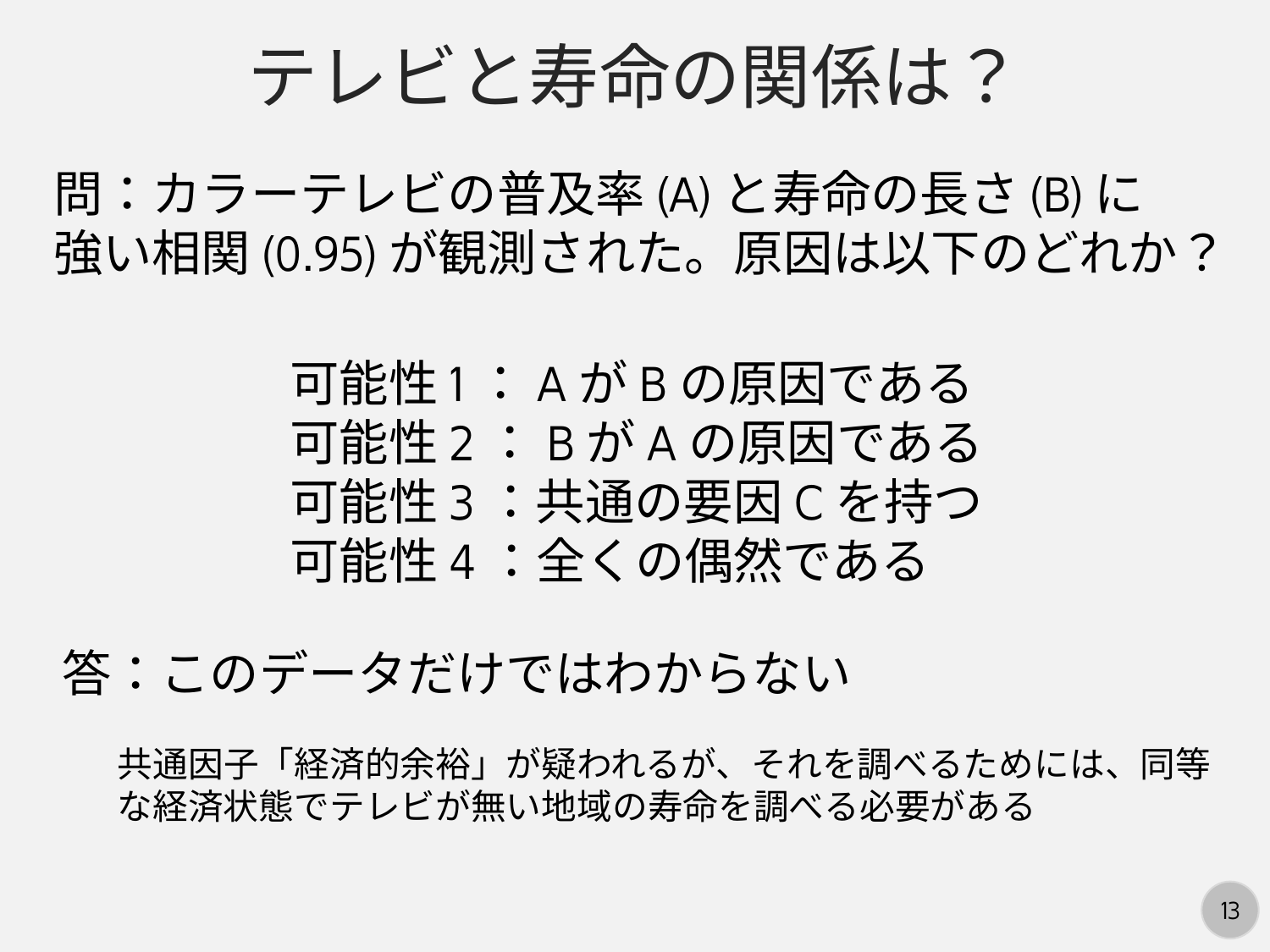

テレビと寿命の関係は？
問：カラーテレビの普及率(A)と寿命の長さ(B)に
強い相関(0.95)が観測された。原因は以下のどれか？
可能性1：AがBの原因である
可能性2：BがAの原因である
可能性3：共通の要因Cを持つ
可能性4：全くの偶然である
答：このデータだけではわからない
共通因子「経済的余裕」が疑われるが、それを調べるためには、同等な経済状態でテレビが無い地域の寿命を調べる必要がある